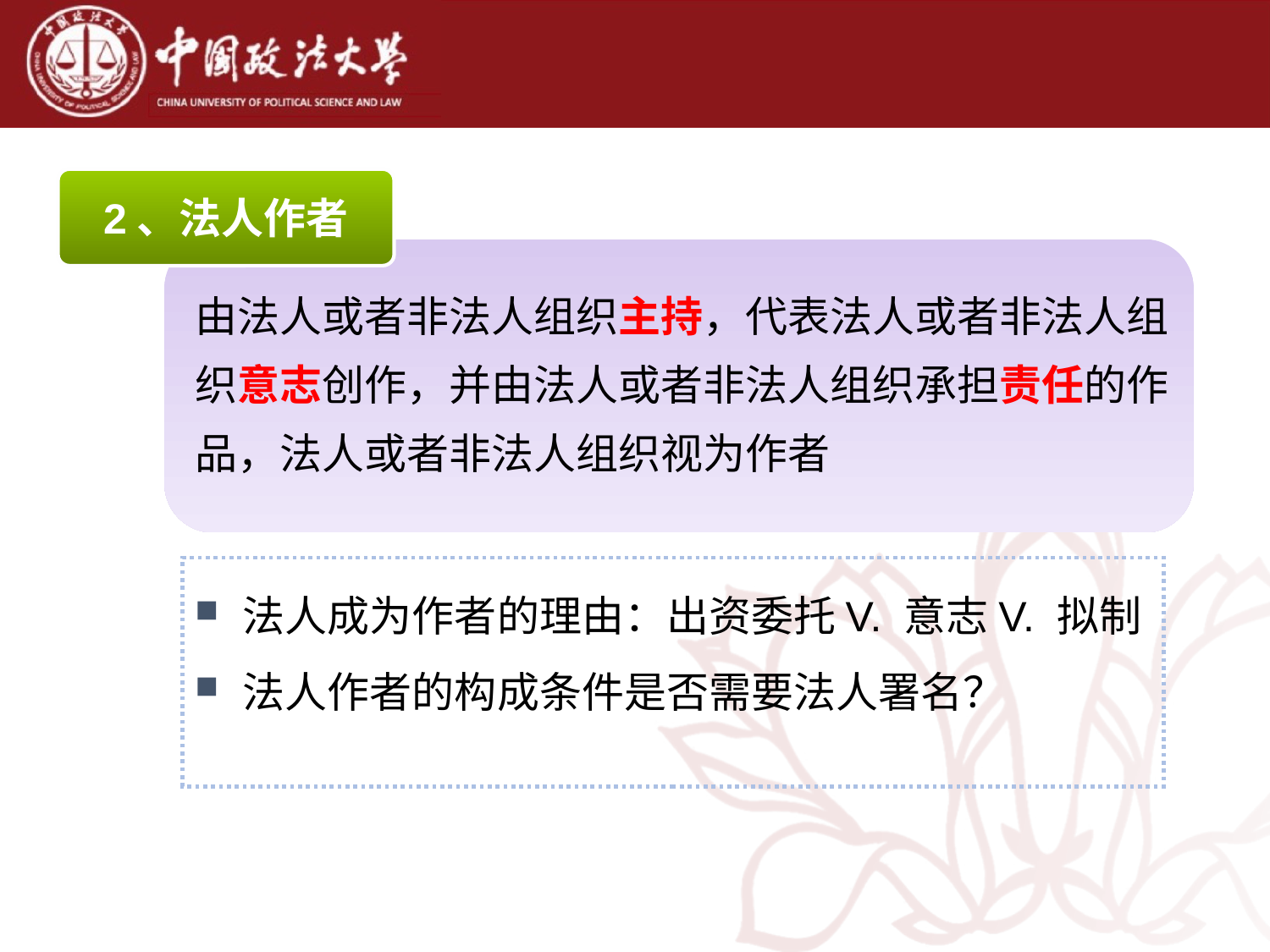

2、法人作者

由法人或者非法人组织主持，代表法人或者非法人组织意志创作，并由法人或者非法人组织承担责任的作品，法人或者非法人组织视为作者
法人成为作者的理由：出资委托V. 意志V. 拟制
法人作者的构成条件是否需要法人署名？